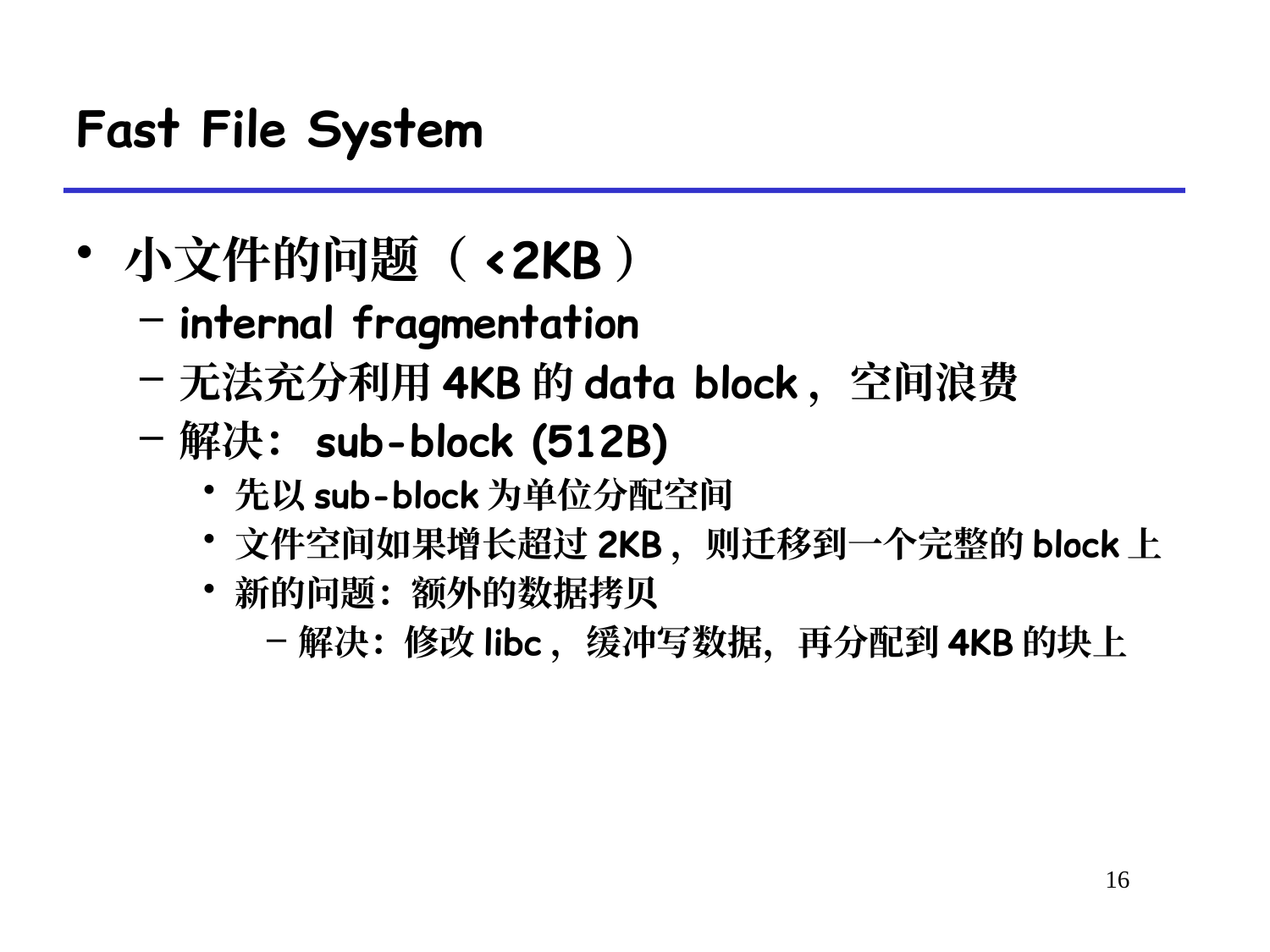

# Fast File System
小文件的问题（<2KB）
internal fragmentation
无法充分利用4KB的data block，空间浪费
解决：sub-block (512B)
先以sub-block为单位分配空间
文件空间如果增长超过2KB，则迁移到一个完整的block上
新的问题：额外的数据拷贝
解决：修改libc，缓冲写数据，再分配到4KB的块上
16